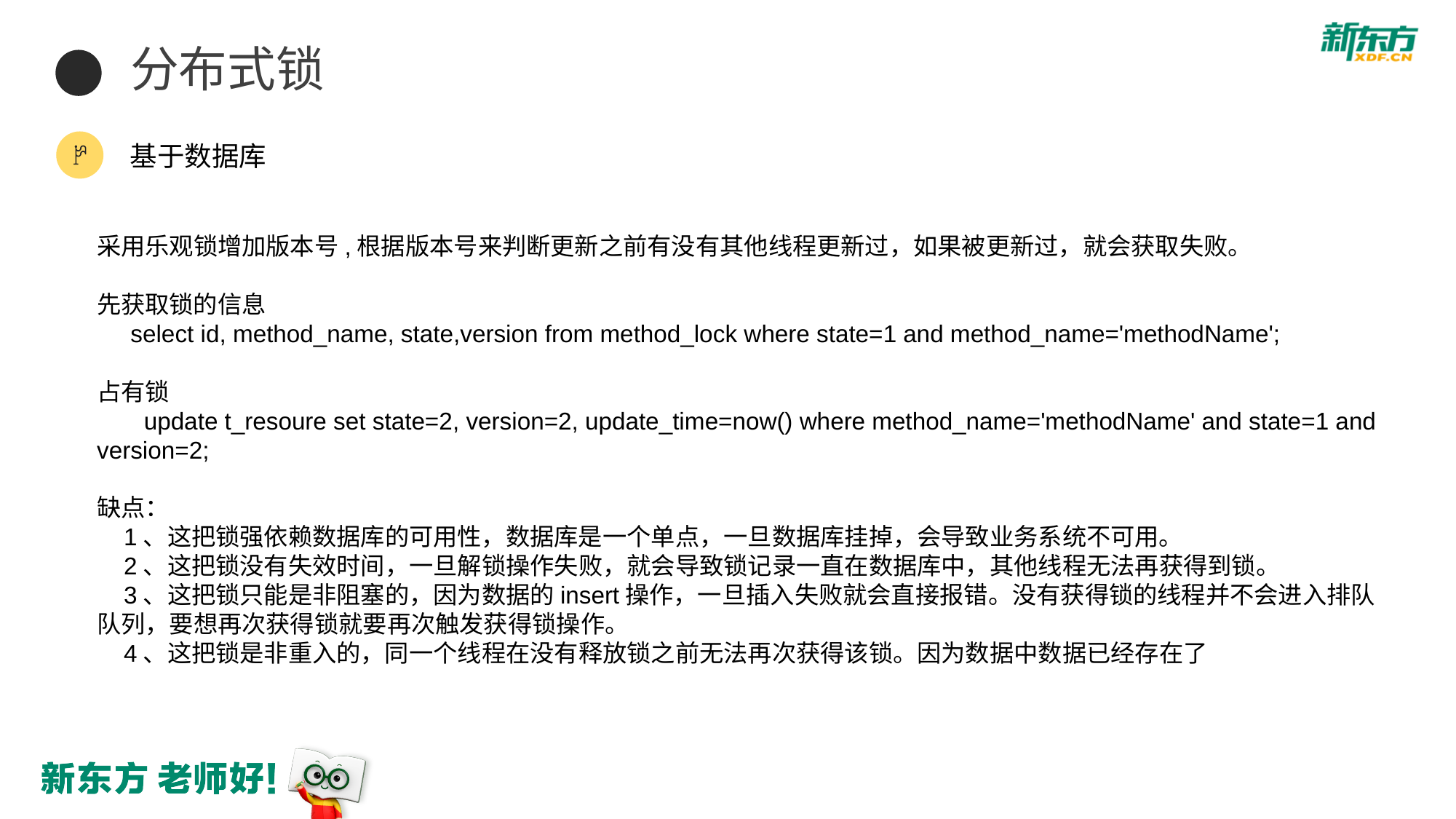

分布式锁

基于数据库

采用乐观锁增加版本号,根据版本号来判断更新之前有没有其他线程更新过，如果被更新过，就会获取失败。

先获取锁的信息
     select id, method_name, state,version from method_lock where state=1 and method_name='methodName';

占有锁
       update t_resoure set state=2, version=2, update_time=now() where method_name='methodName' and state=1 and version=2;

缺点：
    1、这把锁强依赖数据库的可用性，数据库是一个单点，一旦数据库挂掉，会导致业务系统不可用。
    2、这把锁没有失效时间，一旦解锁操作失败，就会导致锁记录一直在数据库中，其他线程无法再获得到锁。
    3、这把锁只能是非阻塞的，因为数据的insert操作，一旦插入失败就会直接报错。没有获得锁的线程并不会进入排队队列，要想再次获得锁就要再次触发获得锁操作。
    4、这把锁是非重入的，同一个线程在没有释放锁之前无法再次获得该锁。因为数据中数据已经存在了